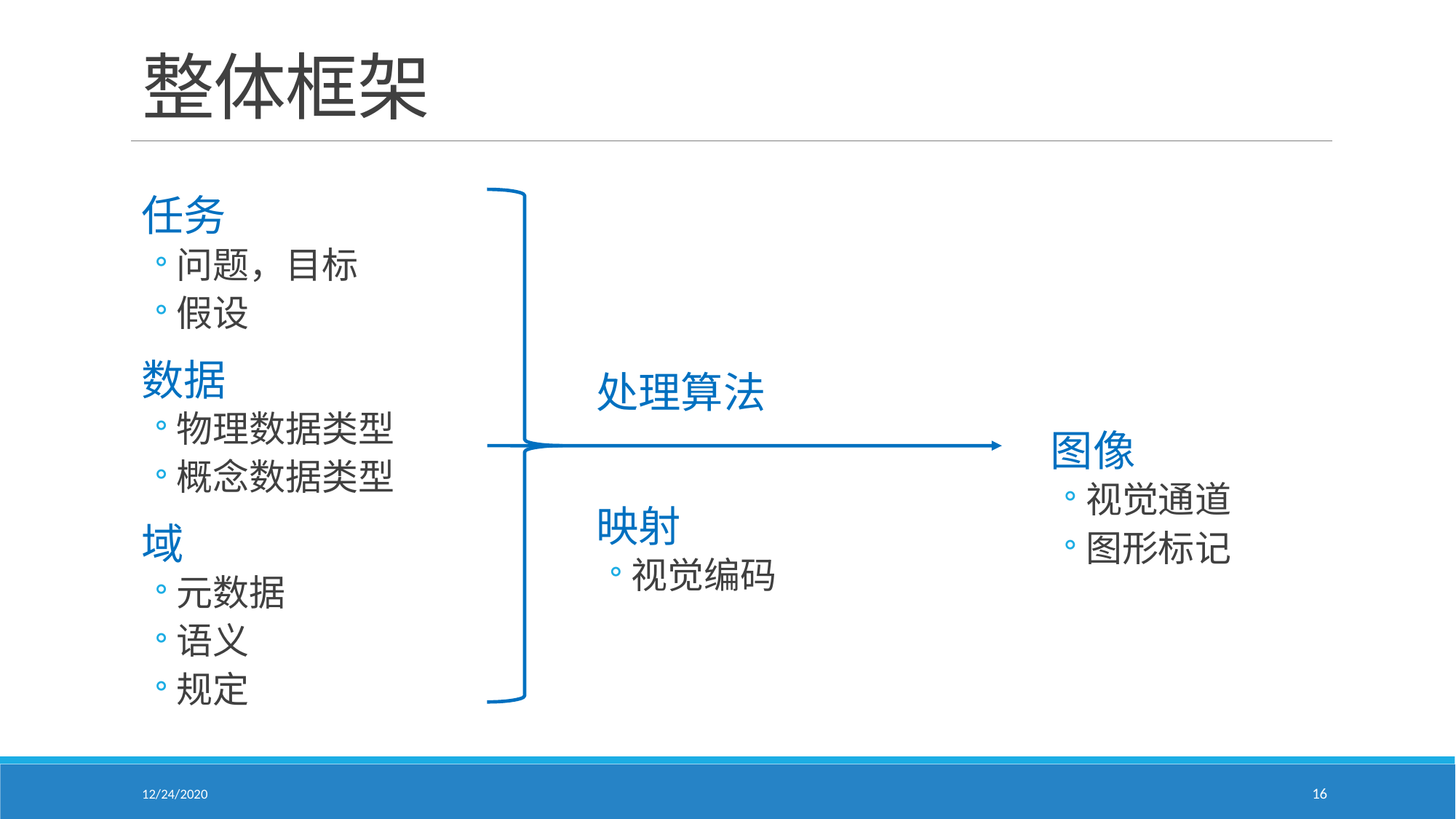

# 整体框架
任务
问题，目标
假设
数据
物理数据类型
概念数据类型
域
元数据
语义
规定

处理算法

映射
视觉编码
图像
视觉通道
图形标记
12/24/2020
16